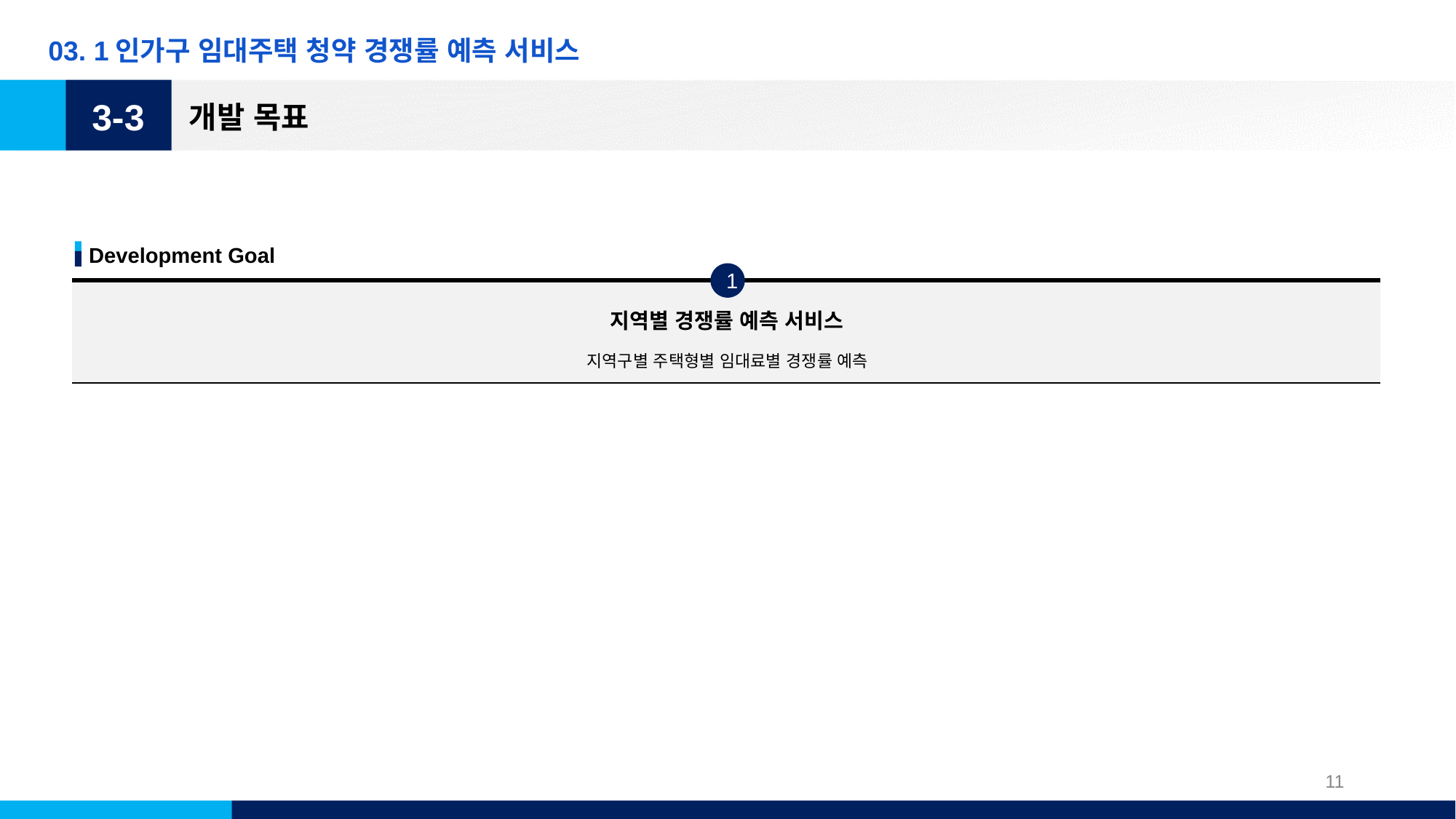

03. 1인가구 임대주택 청약 경쟁률 예측 서비스
3-3
개발 목표
Development Goal

1

지역별 경쟁률 예측 서비스
지역구별 주택형별 임대료별 경쟁률 예측
11